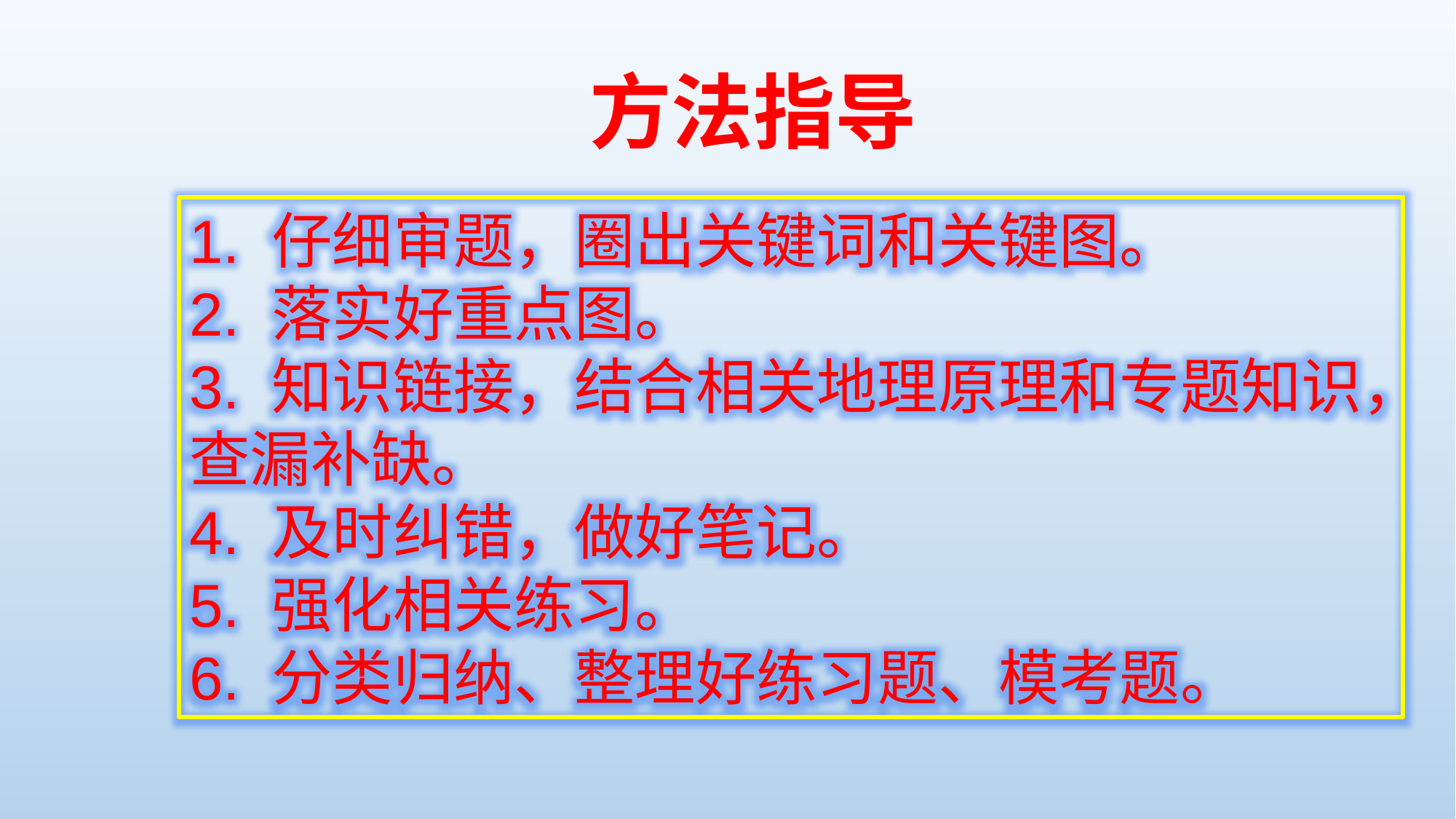

方法指导
1. 仔细审题，圈出关键词和关键图。
2. 落实好重点图。
3. 知识链接，结合相关地理原理和专题知识，查漏补缺。
4. 及时纠错，做好笔记。
5. 强化相关练习。
6. 分类归纳、整理好练习题、模考题。